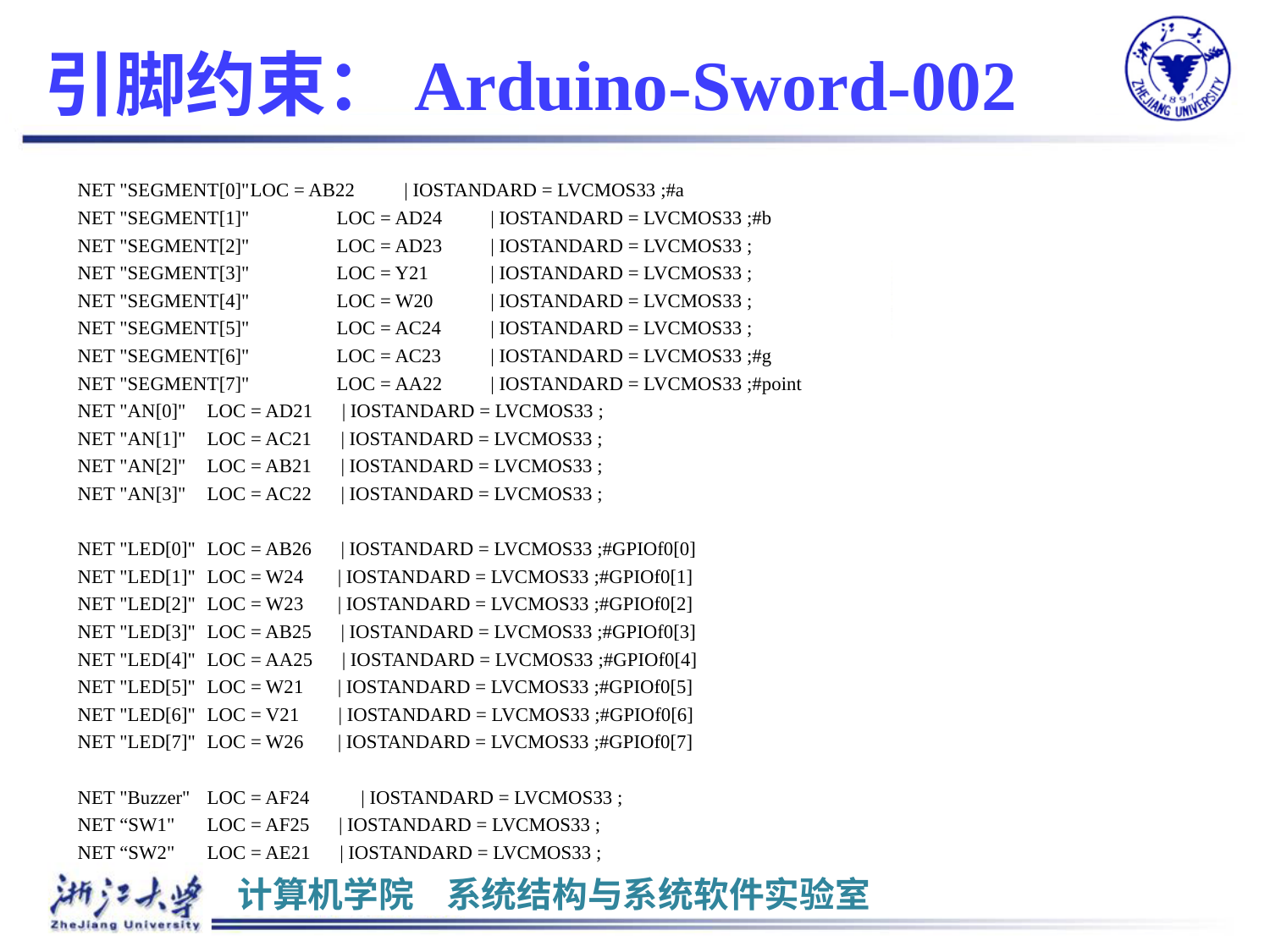

# 引脚约束：Arduino-Sword-002
NET "SEGMENT[0]"		LOC = AB22	     | IOSTANDARD = LVCMOS33 ;#a
NET "SEGMENT[1]" 		LOC = AD24	     | IOSTANDARD = LVCMOS33 ;#b
NET "SEGMENT[2]" 		LOC = AD23	     | IOSTANDARD = LVCMOS33 ;
NET "SEGMENT[3]" 		LOC = Y21	     | IOSTANDARD = LVCMOS33 ;
NET "SEGMENT[4]" 		LOC = W20	     | IOSTANDARD = LVCMOS33 ;
NET "SEGMENT[5]" 		LOC = AC24	     | IOSTANDARD = LVCMOS33 ;
NET "SEGMENT[6]" 		LOC = AC23	     | IOSTANDARD = LVCMOS33 ;#g
NET "SEGMENT[7]" 		LOC = AA22	     | IOSTANDARD = LVCMOS33 ;#point
NET "AN[0]" 		LOC = AD21      | IOSTANDARD = LVCMOS33 ;
NET "AN[1]" 		LOC = AC21      | IOSTANDARD = LVCMOS33 ;
NET "AN[2]" 		LOC = AB21      | IOSTANDARD = LVCMOS33 ;
NET "AN[3]" 		LOC = AC22      | IOSTANDARD = LVCMOS33 ;

NET "LED[0]" 		LOC = AB26      | IOSTANDARD = LVCMOS33 ;#GPIOf0[0]
NET "LED[1]" 		LOC = W24       | IOSTANDARD = LVCMOS33 ;#GPIOf0[1]
NET "LED[2]" 		LOC = W23       | IOSTANDARD = LVCMOS33 ;#GPIOf0[2]
NET "LED[3]" 		LOC = AB25      | IOSTANDARD = LVCMOS33 ;#GPIOf0[3]
NET "LED[4]" 		LOC = AA25      | IOSTANDARD = LVCMOS33 ;#GPIOf0[4]
NET "LED[5]" 		LOC = W21       | IOSTANDARD = LVCMOS33 ;#GPIOf0[5]
NET "LED[6]" 		LOC = V21        | IOSTANDARD = LVCMOS33 ;#GPIOf0[6]
NET "LED[7]" 		LOC = W26       | IOSTANDARD = LVCMOS33 ;#GPIOf0[7]

NET "Buzzer"		LOC = AF24	     | IOSTANDARD = LVCMOS33 ;
NET “SW1" 			LOC = AF25      | IOSTANDARD = LVCMOS33 ;
NET “SW2" 			LOC = AE21      | IOSTANDARD = LVCMOS33 ;